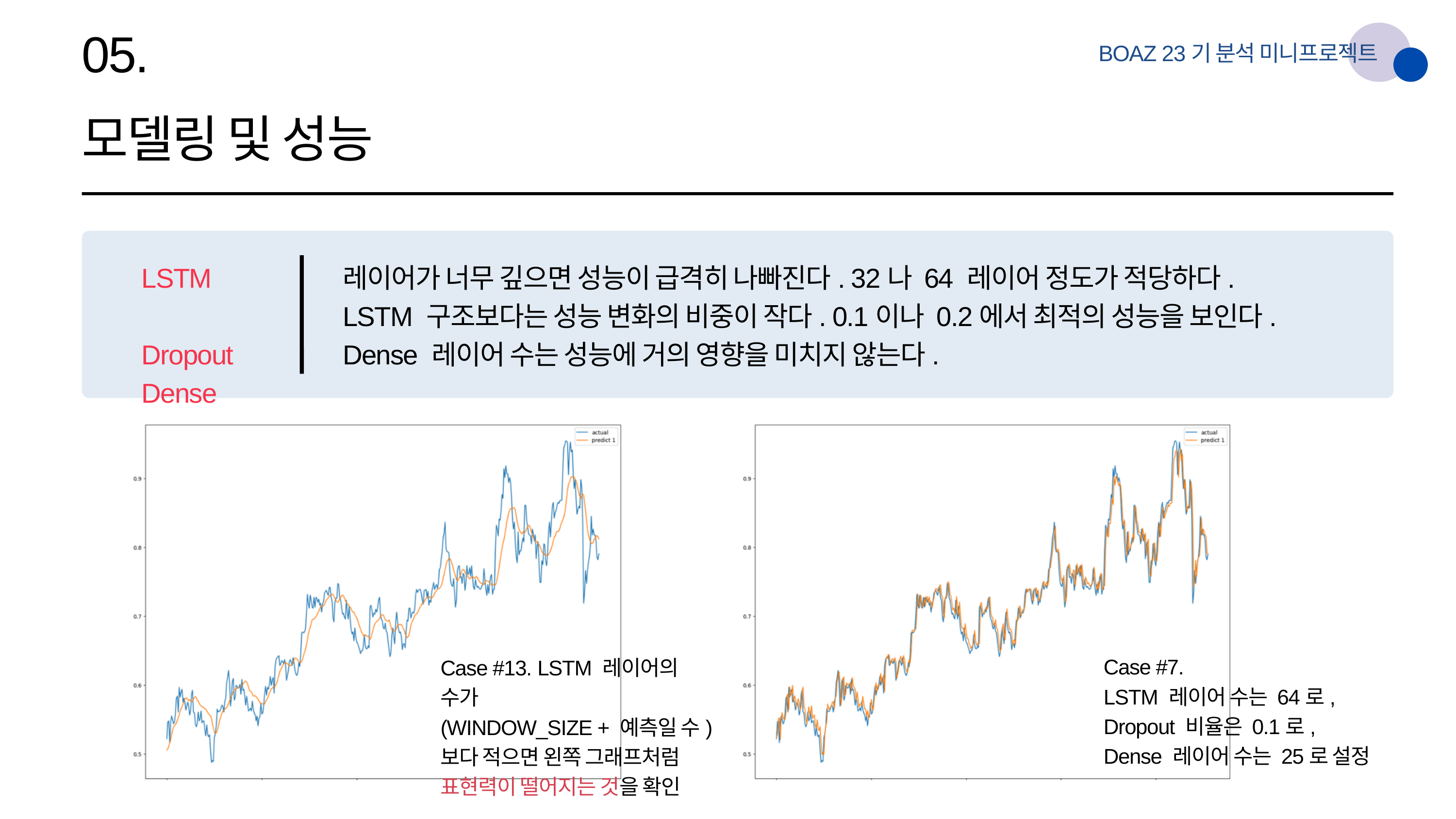

05.

BOAZ 23기 분석 미니프로젝트

모델링 및 성능

LSTM
Dropout
Dense
레이어가 너무 깊으면 성능이 급격히 나빠진다. 32나 64 레이어 정도가 적당하다.
LSTM 구조보다는 성능 변화의 비중이 작다. 0.1이나 0.2에서 최적의 성능을 보인다.
Dense 레이어 수는 성능에 거의 영향을 미치지 않는다.

Case #7.
LSTM 레이어 수는 64로,
Dropout 비율은 0.1로,
Dense 레이어 수는 25로 설정
Case #13. LSTM 레이어의 수가
(WINDOW_SIZE + 예측일 수)
보다 적으면 왼쪽 그래프처럼
표현력이 떨어지는 것을 확인